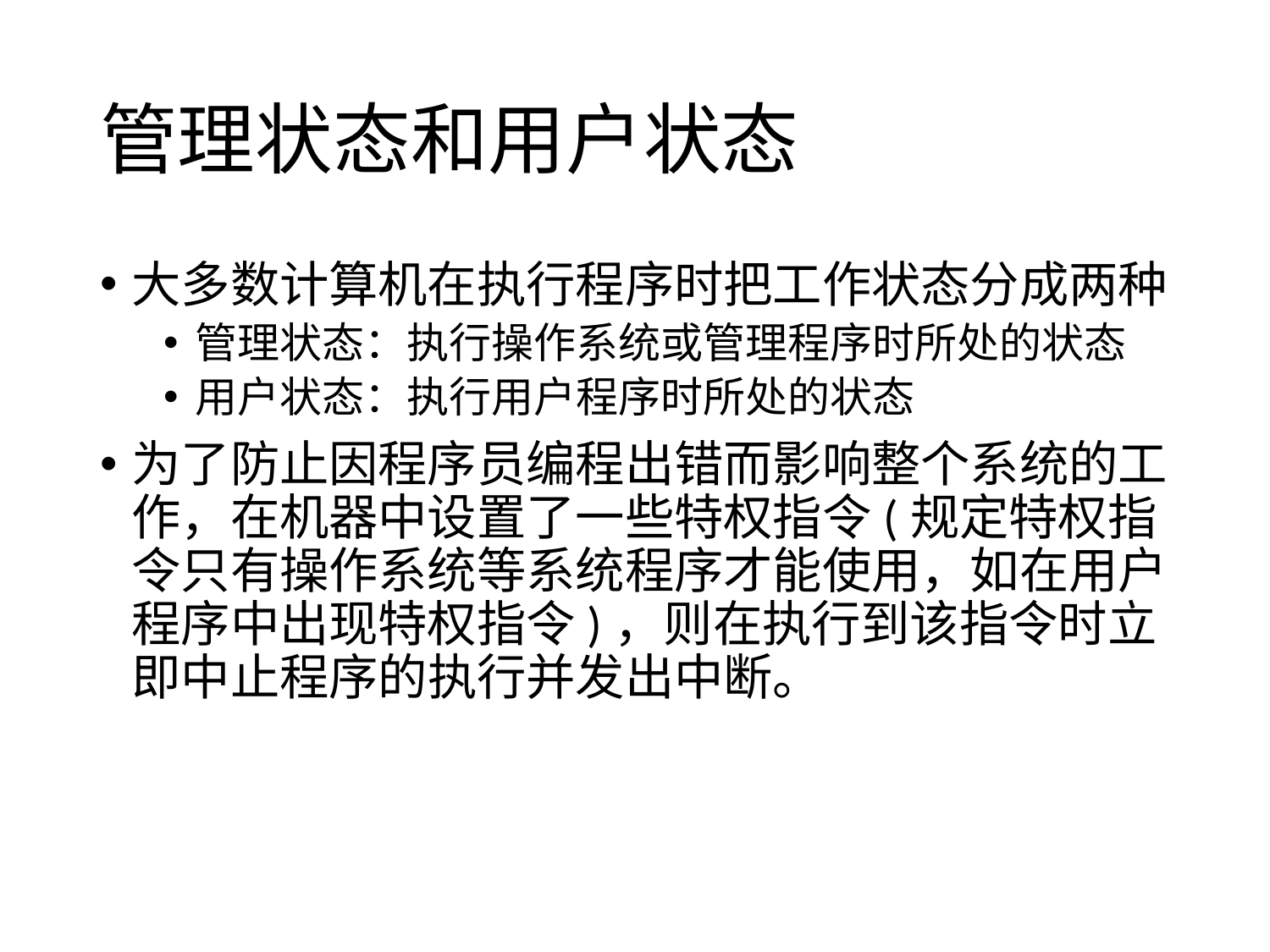

# 管理状态和用户状态
大多数计算机在执行程序时把工作状态分成两种
管理状态：执行操作系统或管理程序时所处的状态
用户状态：执行用户程序时所处的状态
为了防止因程序员编程出错而影响整个系统的工作，在机器中设置了一些特权指令(规定特权指令只有操作系统等系统程序才能使用，如在用户程序中出现特权指令)，则在执行到该指令时立即中止程序的执行并发出中断。